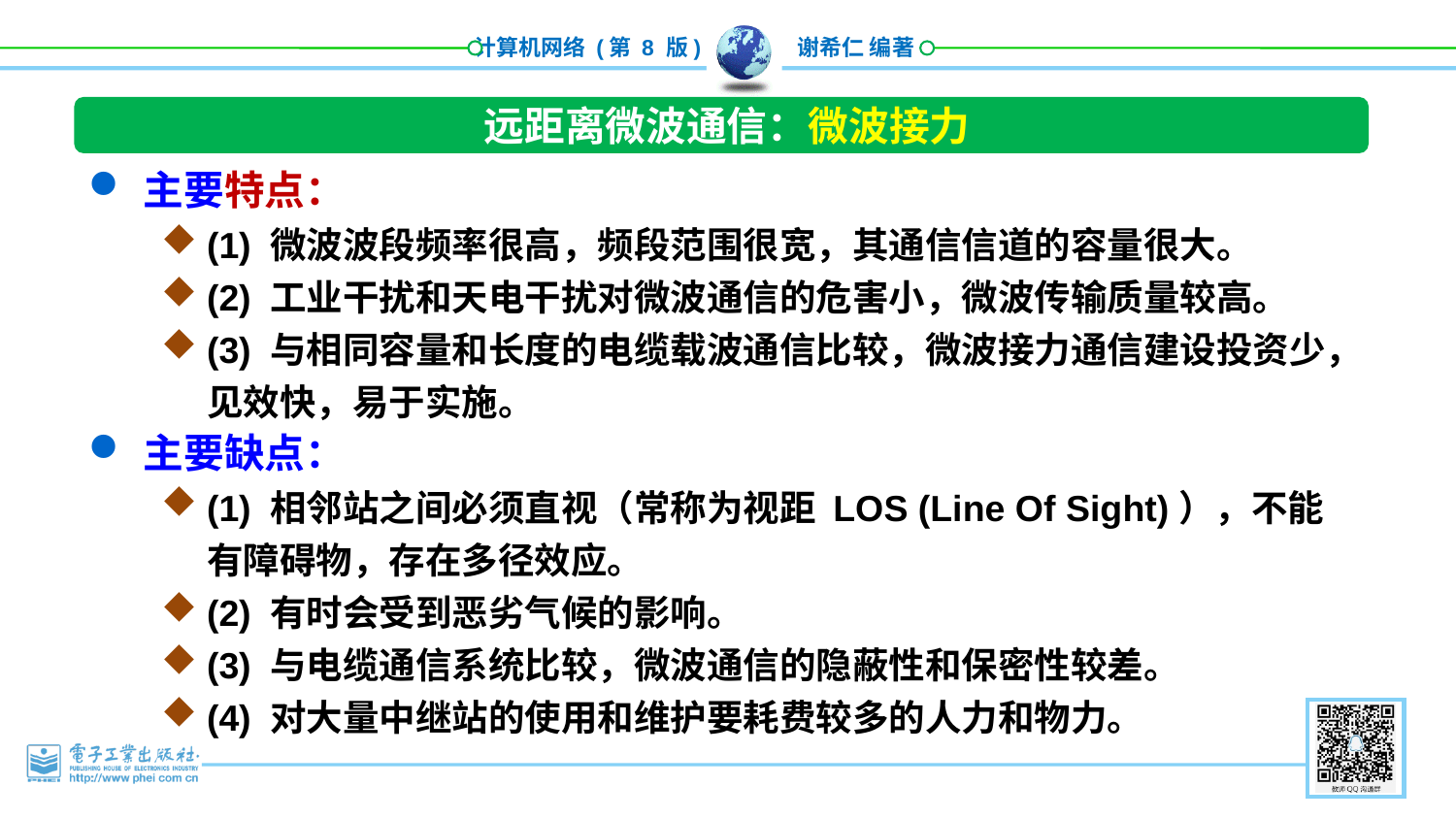

远距离微波通信：微波接力
主要特点：
(1) 微波波段频率很高，频段范围很宽，其通信信道的容量很大。
(2) 工业干扰和天电干扰对微波通信的危害小，微波传输质量较高。
(3) 与相同容量和长度的电缆载波通信比较，微波接力通信建设投资少，见效快，易于实施。
主要缺点：
(1) 相邻站之间必须直视（常称为视距 LOS (Line Of Sight)），不能有障碍物，存在多径效应。
(2) 有时会受到恶劣气候的影响。
(3) 与电缆通信系统比较，微波通信的隐蔽性和保密性较差。
(4) 对大量中继站的使用和维护要耗费较多的人力和物力。